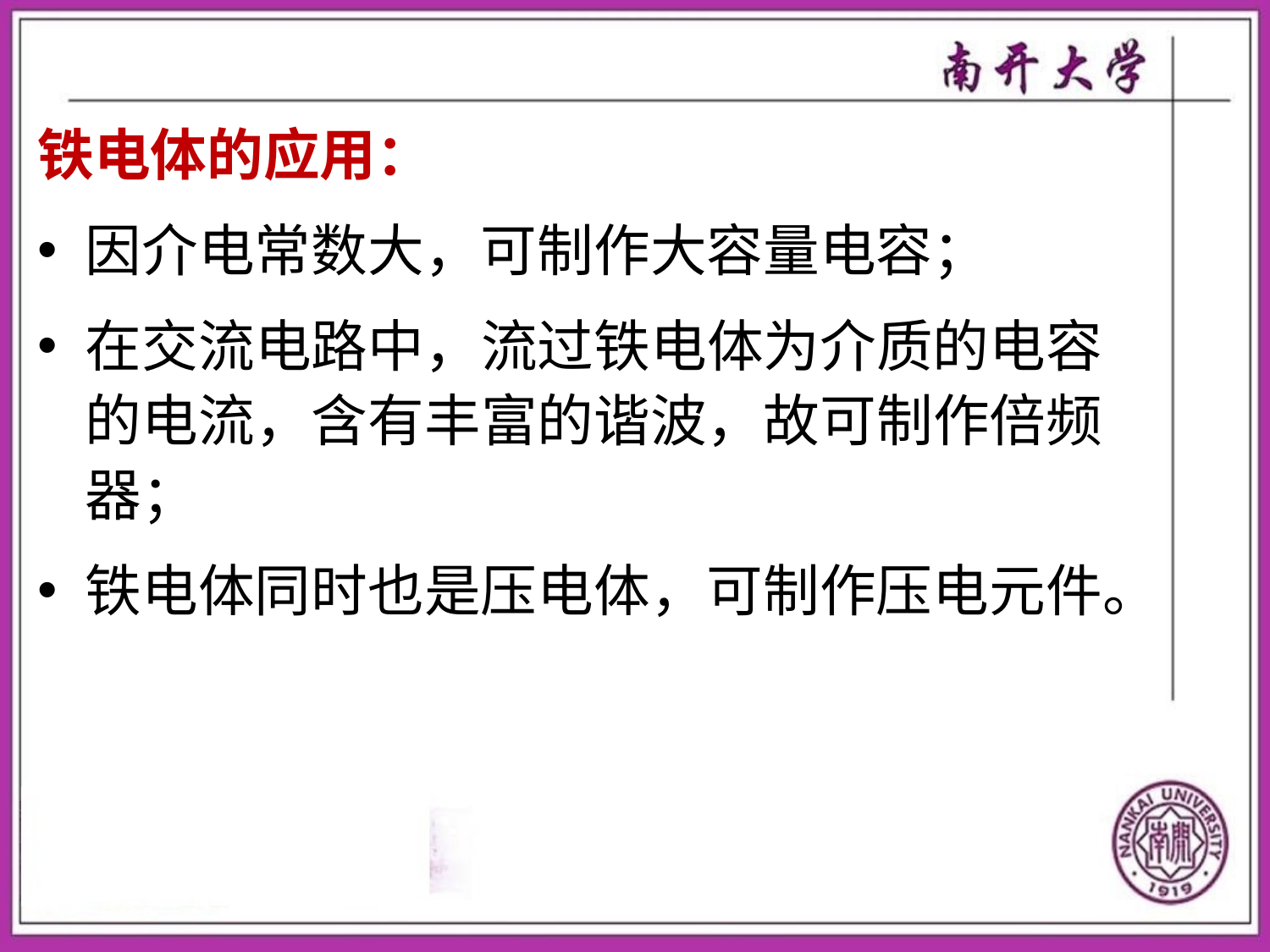

铁电体的应用：
因介电常数大，可制作大容量电容；
在交流电路中，流过铁电体为介质的电容的电流，含有丰富的谐波，故可制作倍频器；
铁电体同时也是压电体，可制作压电元件。